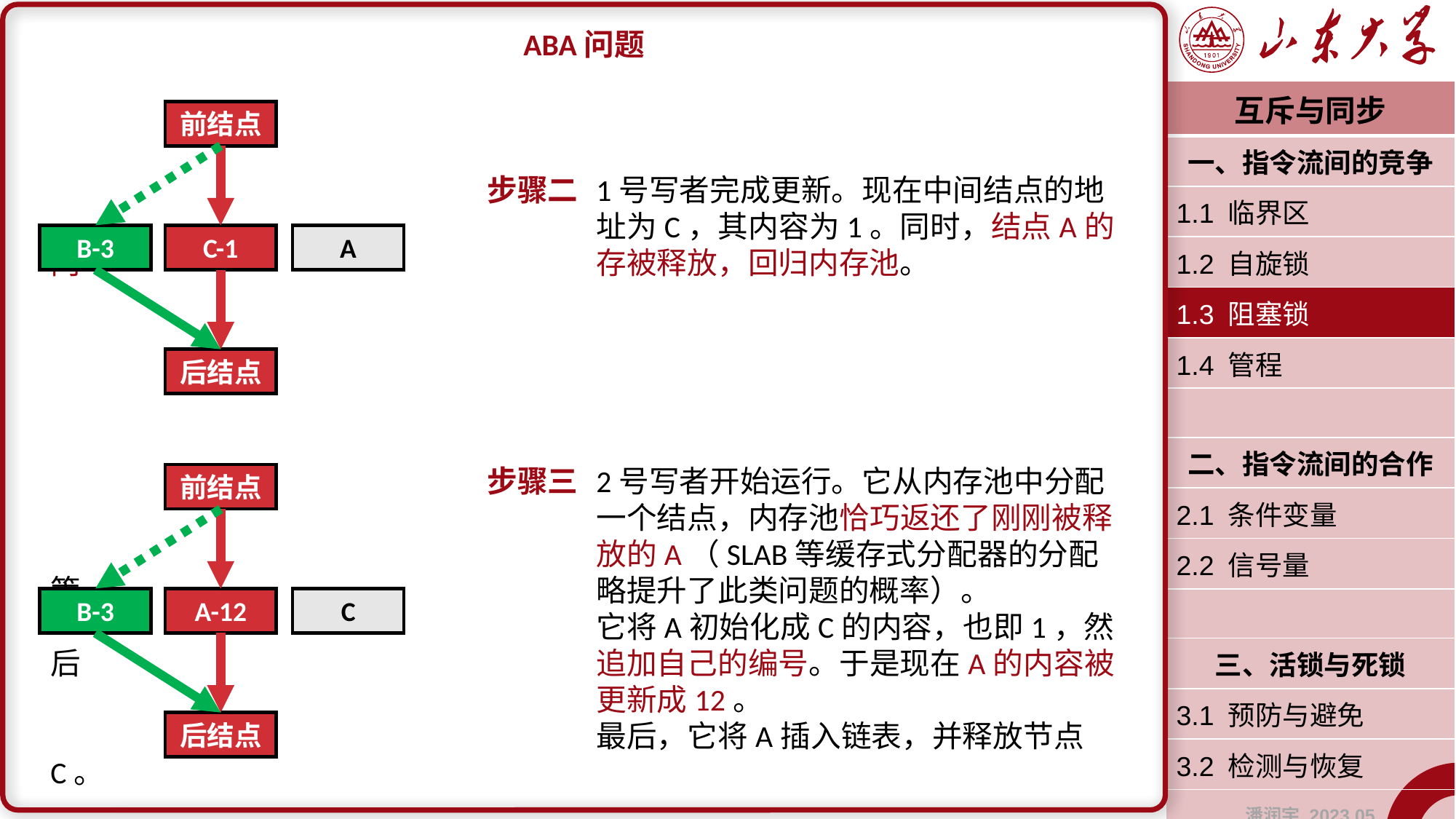

ABA问题

				步骤二	1号写者完成更新。现在中间结点的地					址为C，其内容为1。同时，结点A的内					存被释放，回归内存池。

				步骤三	2号写者开始运行。它从内存池中分配					一个结点，内存池恰巧返还了刚刚被释					放的A（SLAB等缓存式分配器的分配策					略提升了此类问题的概率）。
					它将A初始化成C的内容，也即1，然后					追加自己的编号。于是现在A的内容被					更新成12。
					最后，它将A插入链表，并释放节点C。
| 互斥与同步 |
| --- |
| 一、指令流间的竞争 |
| 1.1 临界区 |
| 1.2 自旋锁 |
| 1.3 阻塞锁 |
| 1.4 管程 |
|  |
| 二、指令流间的合作 |
| 2.1 条件变量 |
| 2.2 信号量 |
|  |
| 三、活锁与死锁 |
| 3.1 预防与避免 |
| 3.2 检测与恢复 |
| 潘润宇 2023.05 |
前结点
B-3
C-1
A
后结点
前结点
B-3
A-12
C
后结点